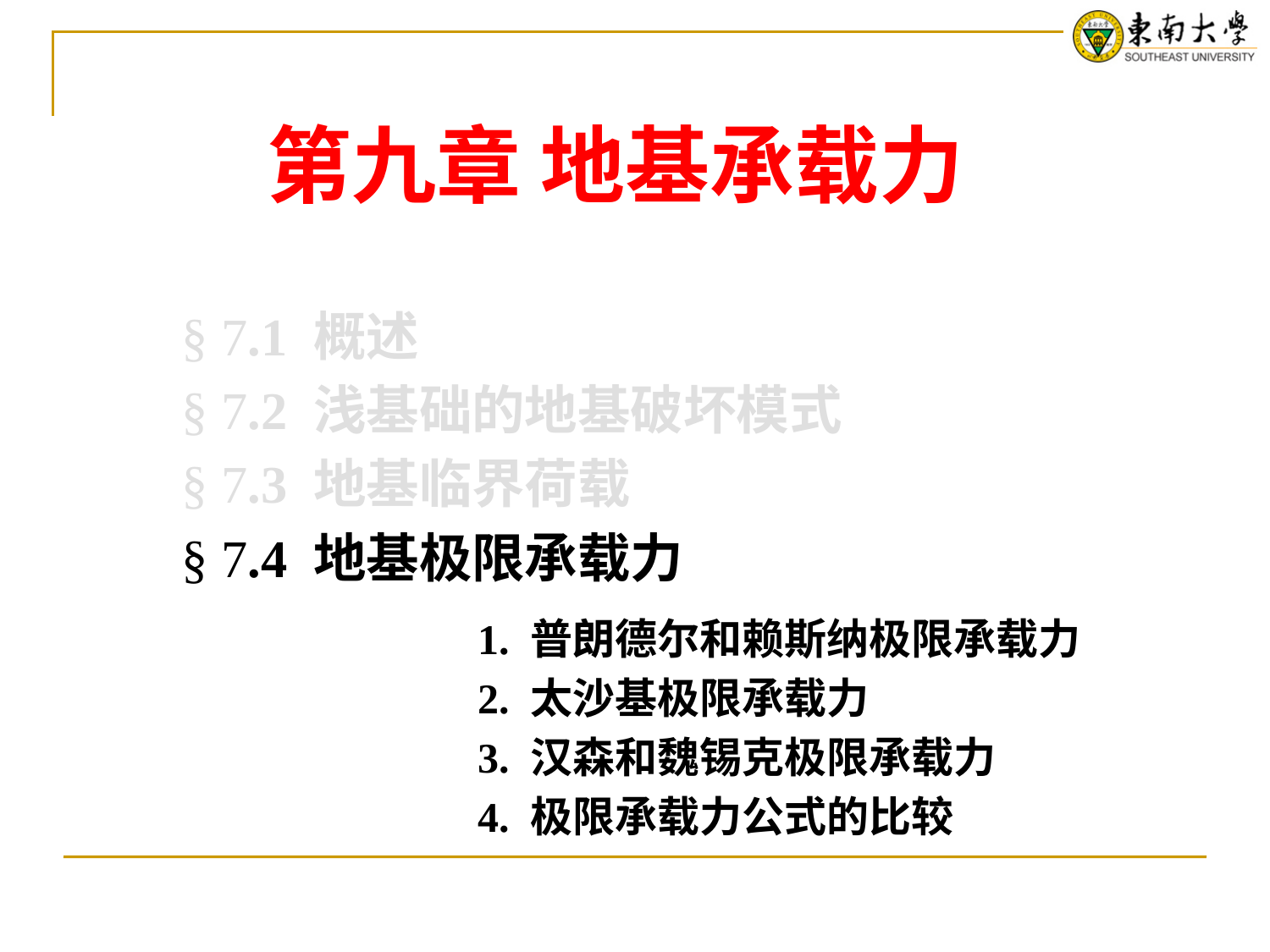

第九章 地基承载力
§ 7.1 概述
§ 7.2 浅基础的地基破坏模式
§ 7.3 地基临界荷载
§ 7.4 地基极限承载力
§ 7.5 地基承载力特征值确定方法
1. 普朗德尔和赖斯纳极限承载力
2. 太沙基极限承载力
3. 汉森和魏锡克极限承载力
4. 极限承载力公式的比较